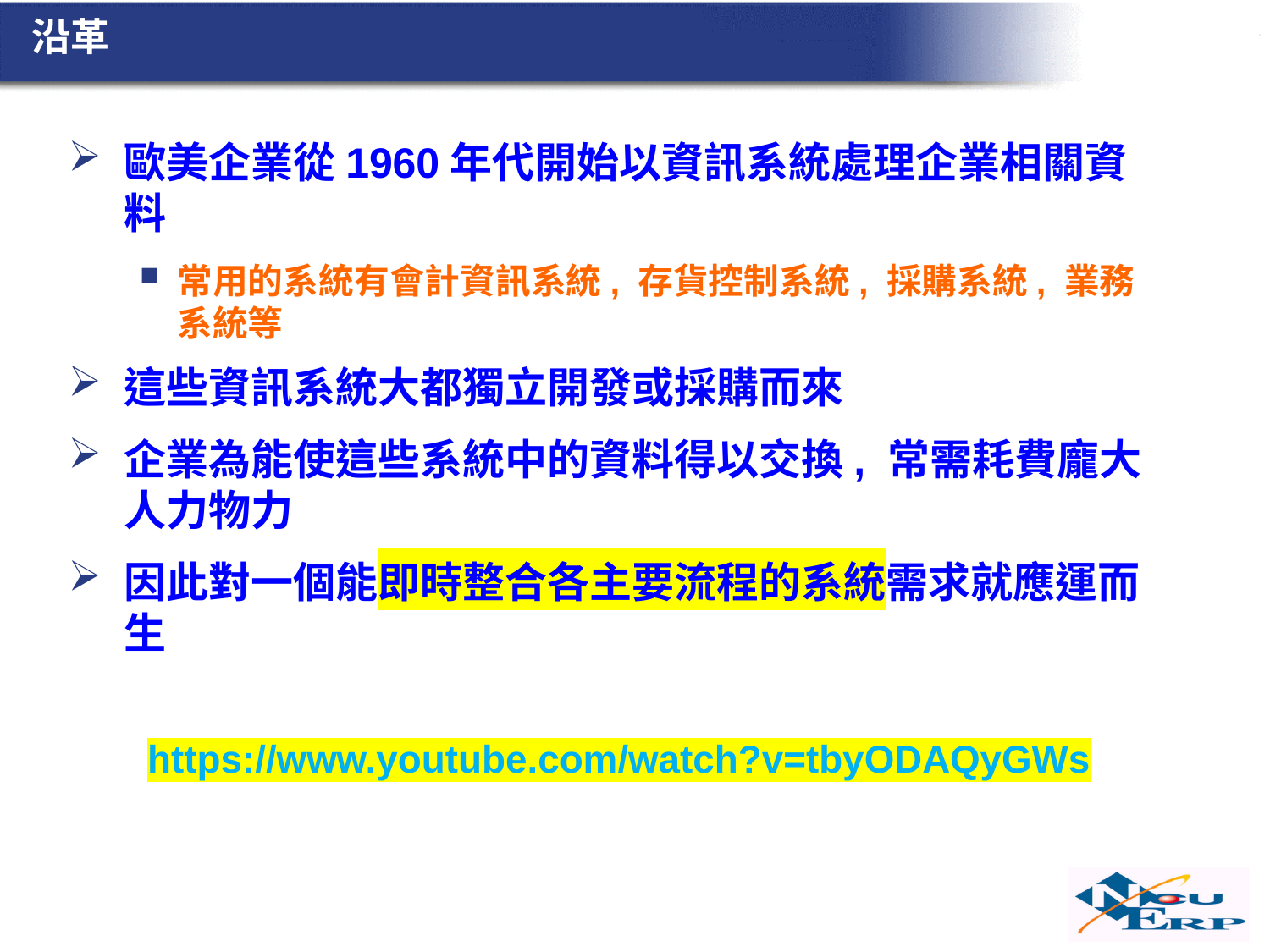

# 沿革
歐美企業從1960年代開始以資訊系統處理企業相關資料
常用的系統有會計資訊系統, 存貨控制系統, 採購系統, 業務系統等
這些資訊系統大都獨立開發或採購而來
企業為能使這些系統中的資料得以交換, 常需耗費龐大人力物力
因此對一個能即時整合各主要流程的系統需求就應運而生
https://www.youtube.com/watch?v=tbyODAQyGWs